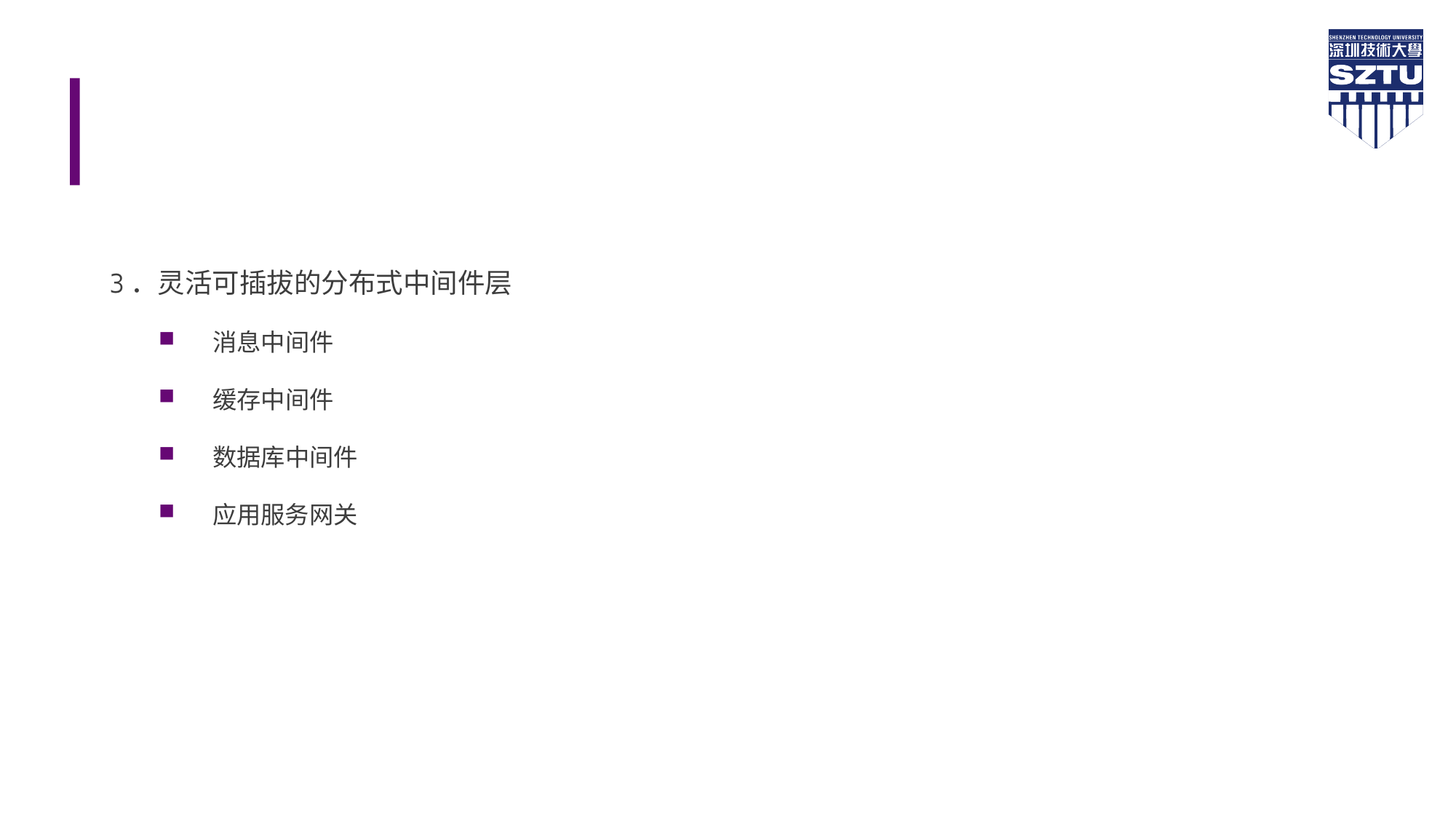

#
3．灵活可插拔的分布式中间件层
消息中间件
缓存中间件
数据库中间件
应用服务网关